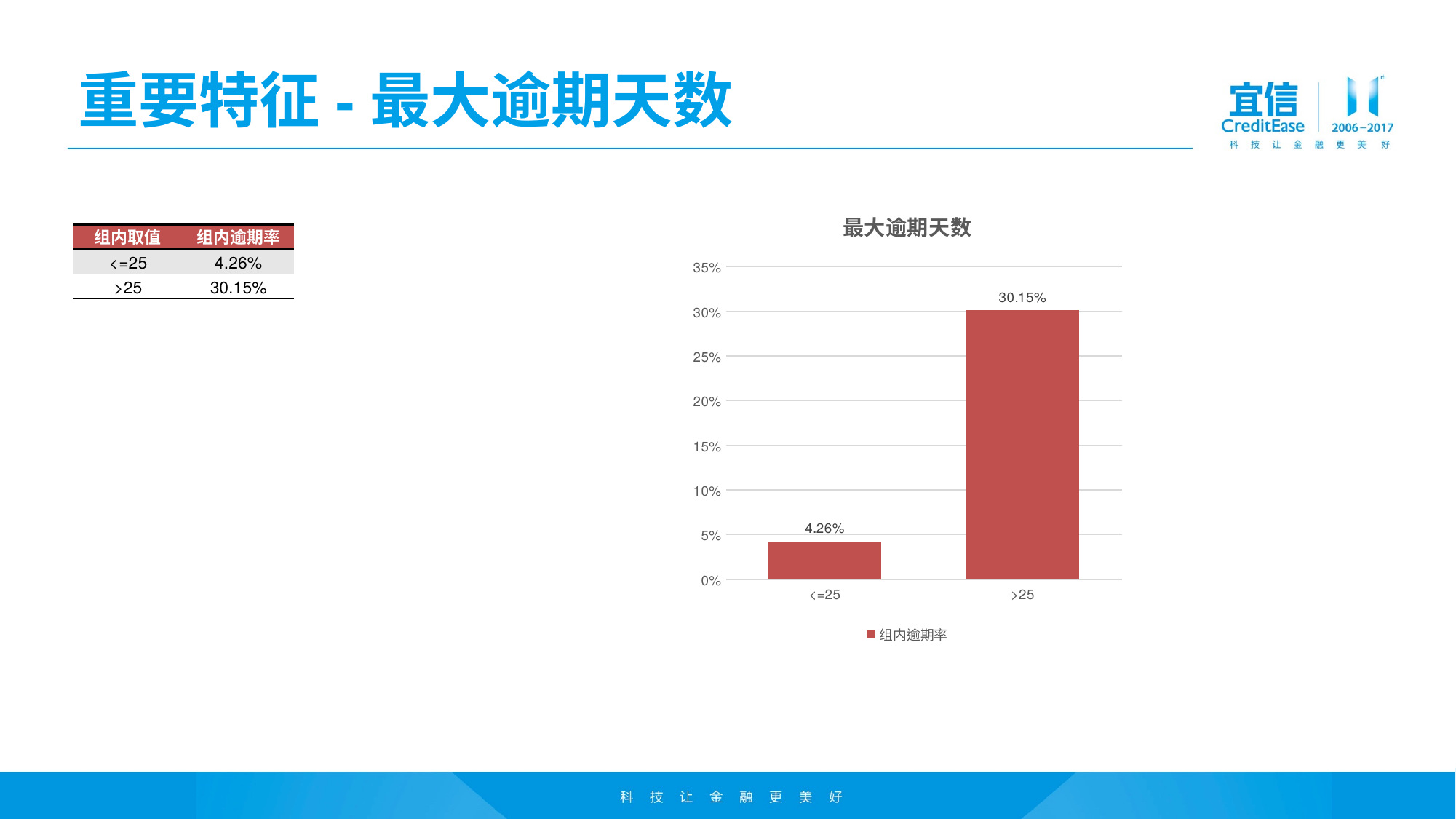

# 重要特征-最大逾期天数

### Chart: 最大逾期天数

| Category | 组内逾期率 |
|---|---|
| <=25 | 0.0425582571947264 |
| >25 | 0.30150068212824 |
| 组内取值 | 组内逾期率 |
| --- | --- |
| <=25 | 4.26% |
| >25 | 30.15% |